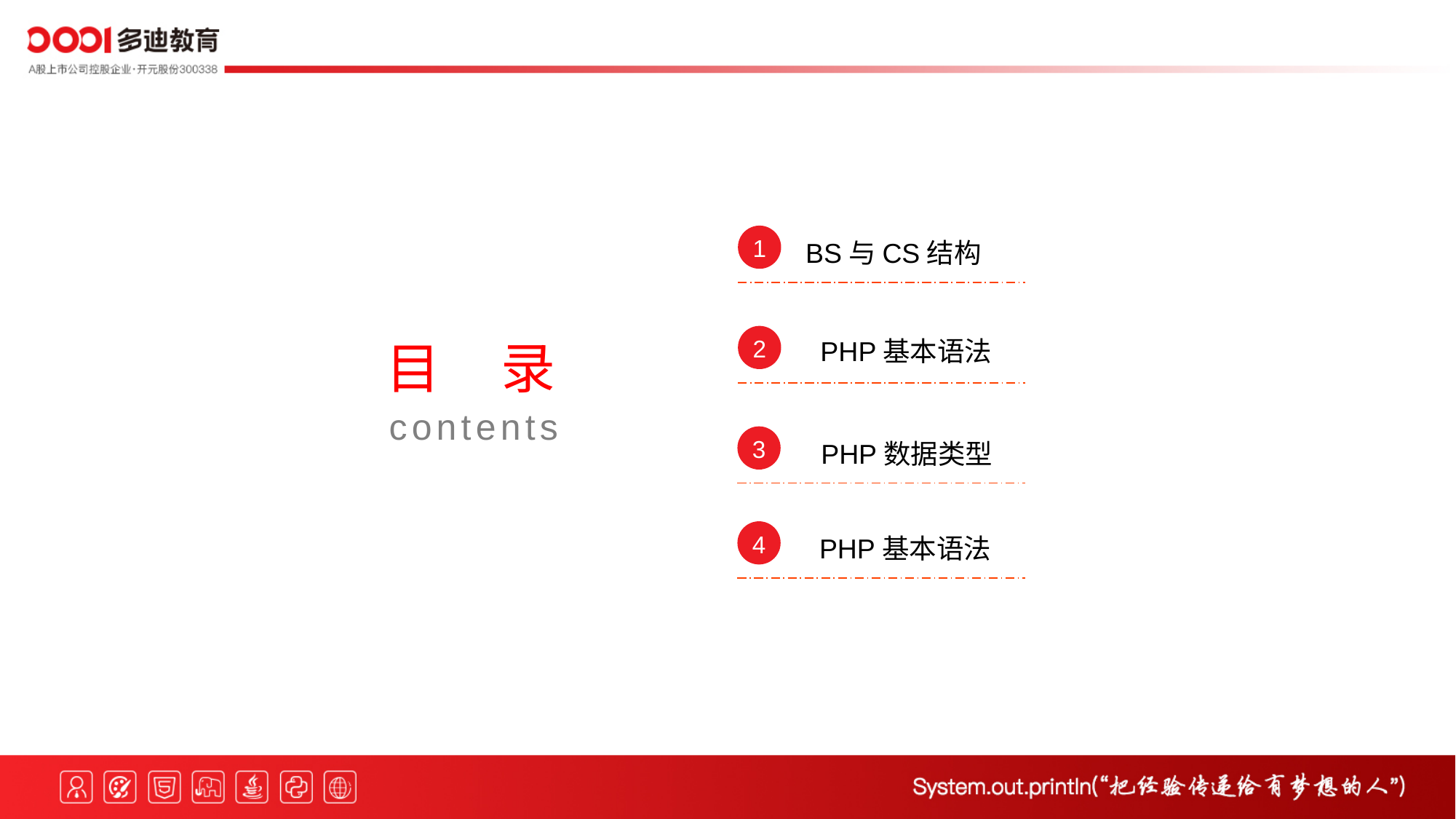

1
BS与CS结构

2
目     录
PHP基本语法
contents

3
PHP数据类型

4
PHP基本语法